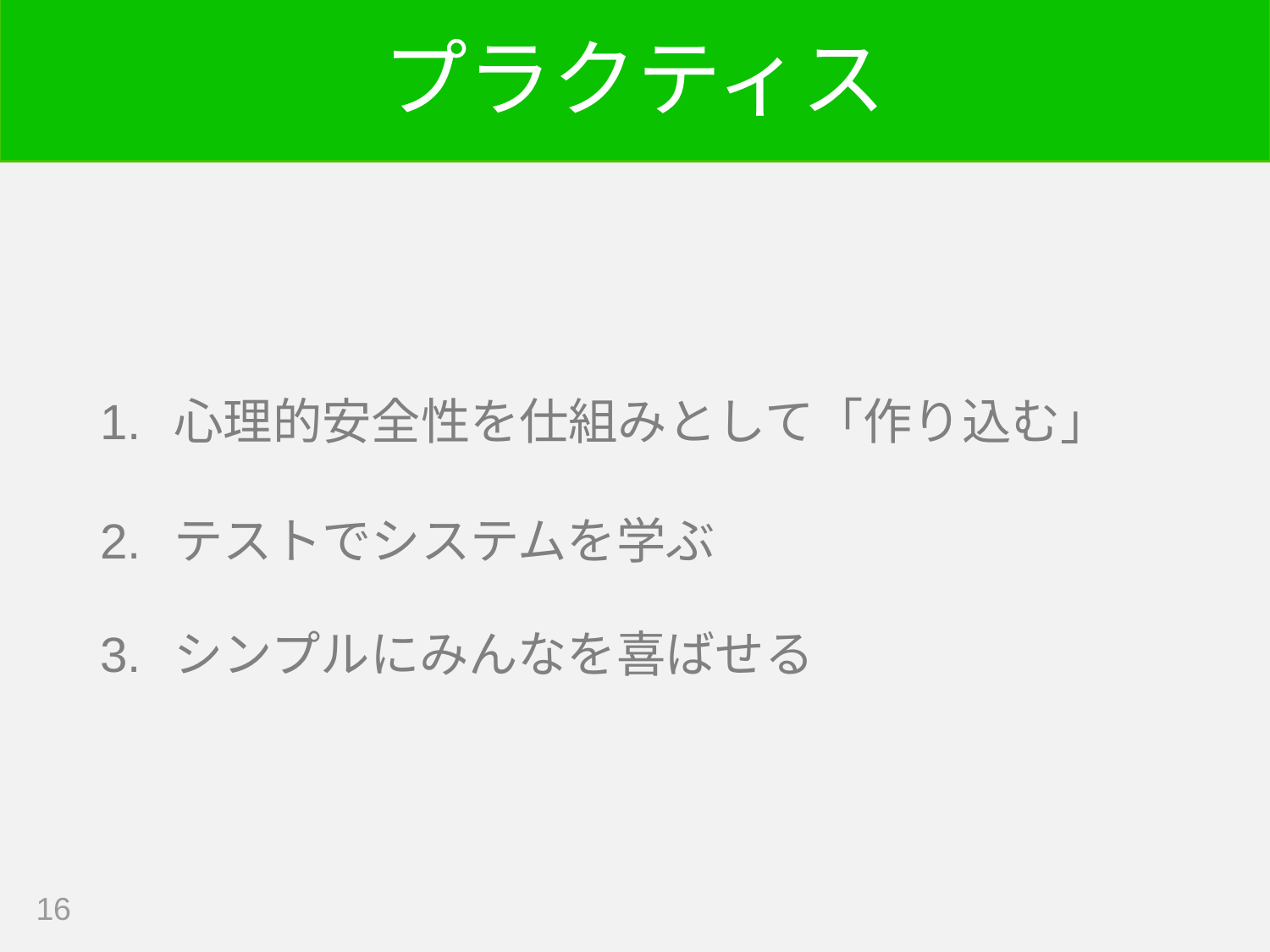

# プラクティス
心理的安全性を仕組みとして「作り込む」
テストでシステムを学ぶ
シンプルにみんなを喜ばせる
16